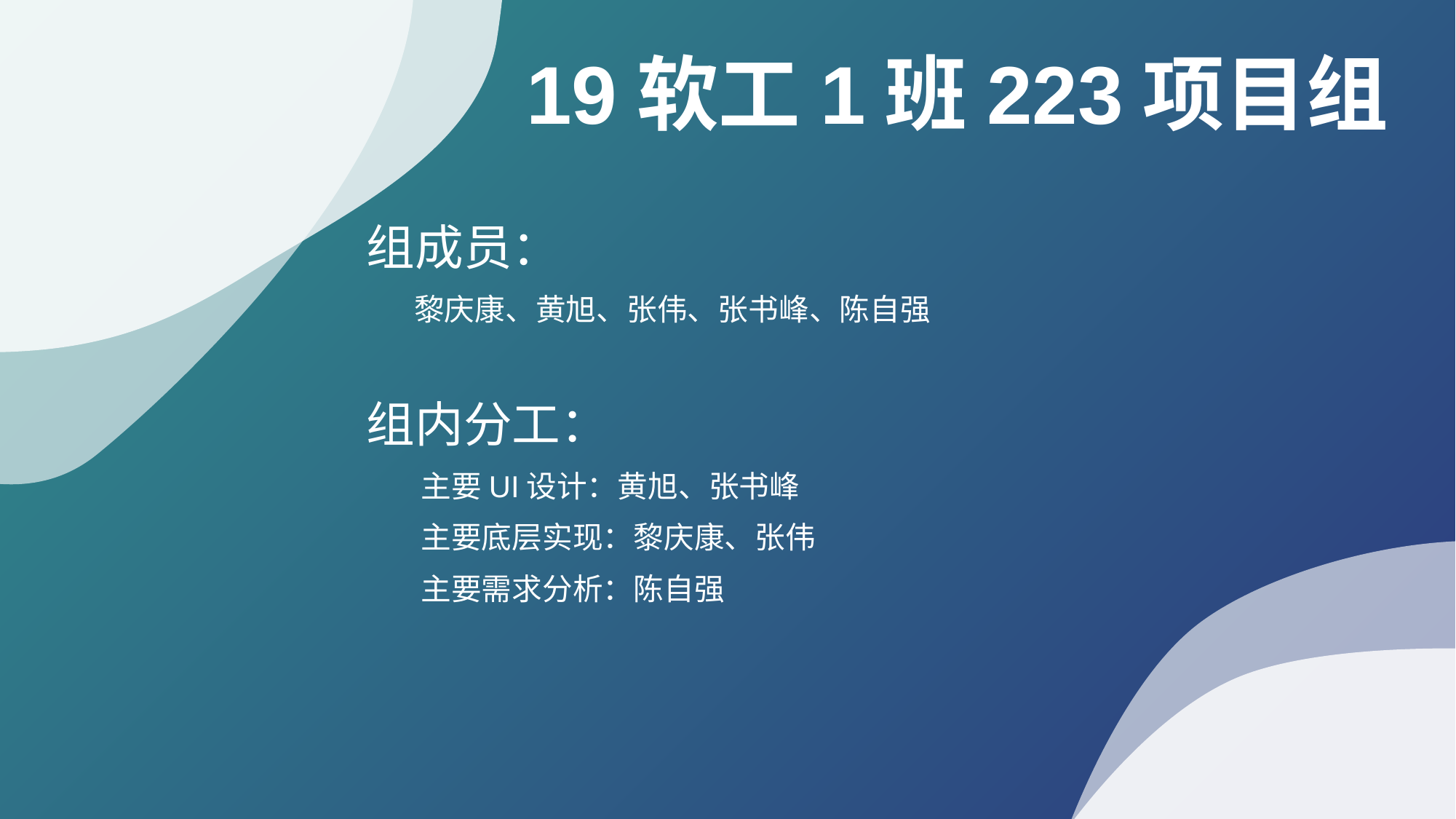

19软工1班223项目组
组成员：
      黎庆康、黄旭、张伟、张书峰、陈自强

组内分工：
       主要UI设计：黄旭、张书峰
       主要底层实现：黎庆康、张伟
       主要需求分析：陈自强